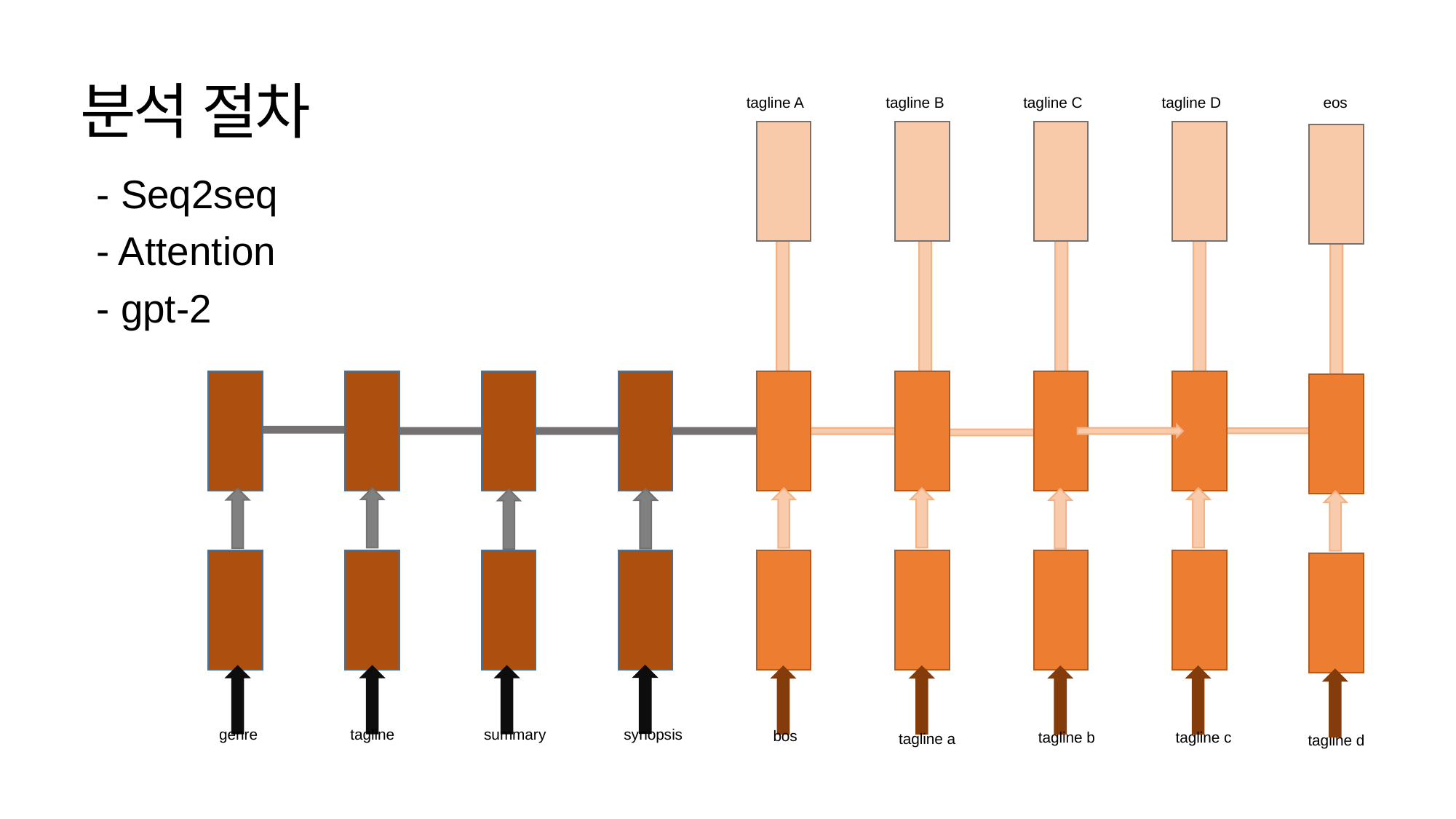

# 분석 절차
tagline C
tagline D
eos
tagline B
tagline A

genre
tagline
synopsis
summary
bos
tagline c
tagline b
tagline a
- Seq2seq
- Attention
- gpt-2
tagline d